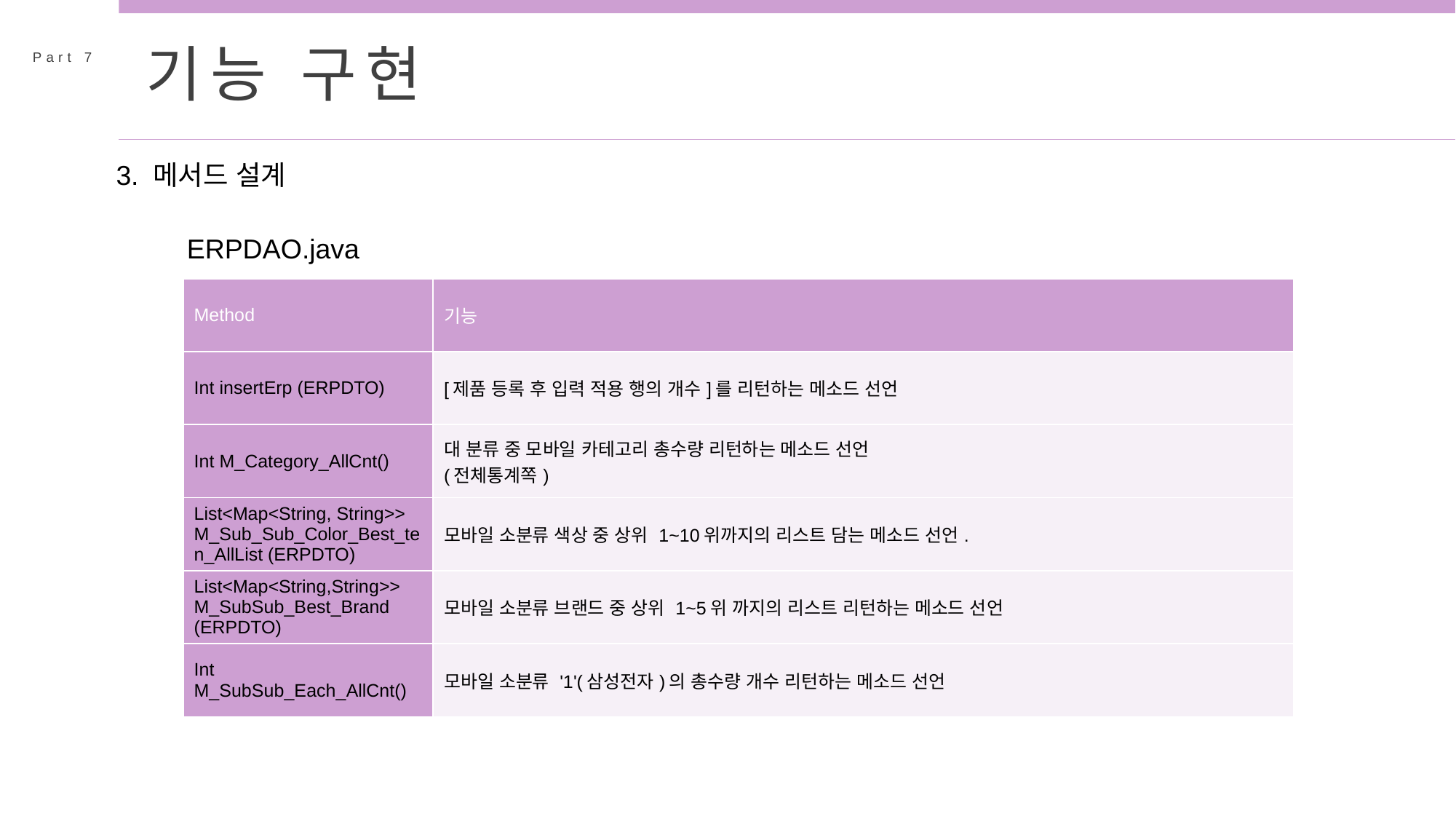

기능 구현
Part 7
3. 메서드 설계
ERPDAO.java
| Method | 기능 |
| --- | --- |
| Int insertErp (ERPDTO) | [제품 등록 후 입력 적용 행의 개수]를 리턴하는 메소드 선언 |
| Int M\_Category\_AllCnt() | 대 분류 중 모바일 카테고리 총수량 리턴하는 메소드 선언 (전체통계쪽) |
| List<Map<String, String>> M\_Sub\_Sub\_Color\_Best\_ten\_AllList (ERPDTO) | 모바일 소분류 색상 중 상위 1~10위까지의 리스트 담는 메소드 선언. |
| List<Map<String,String>> M\_SubSub\_Best\_Brand (ERPDTO) | 모바일 소분류 브랜드 중 상위 1~5위 까지의 리스트 리턴하는 메소드 선언 |
| Int M\_SubSub\_Each\_AllCnt() | 모바일 소분류 '1'(삼성전자)의 총수량 개수 리턴하는 메소드 선언 |